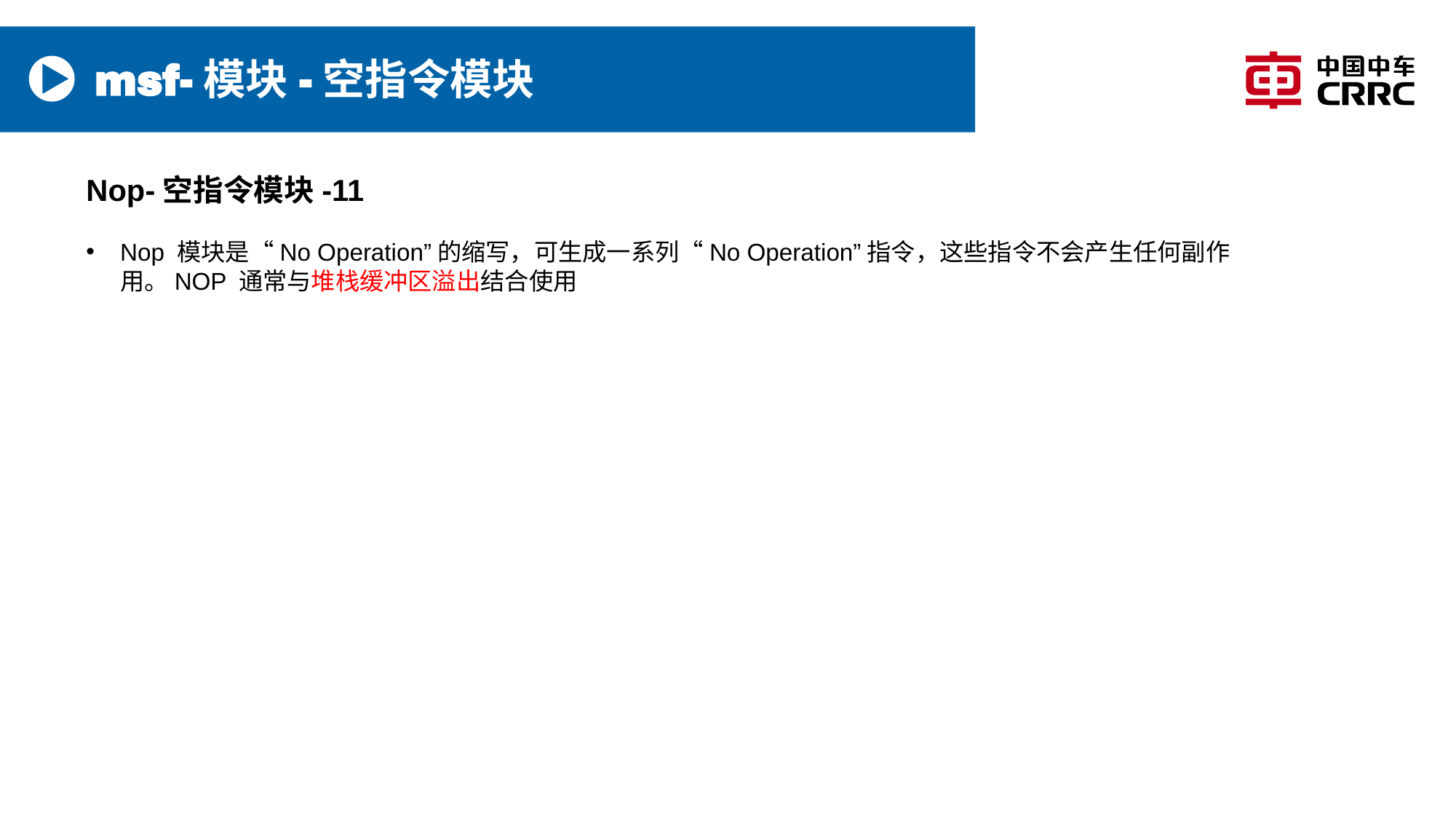

# msf-模块-空指令模块
Nop-空指令模块-11

Nop 模块是“No Operation”的缩写，可生成一系列“No Operation”指令，这些指令不会产生任何副作用。NOP 通常与堆栈缓冲区溢出结合使用
60